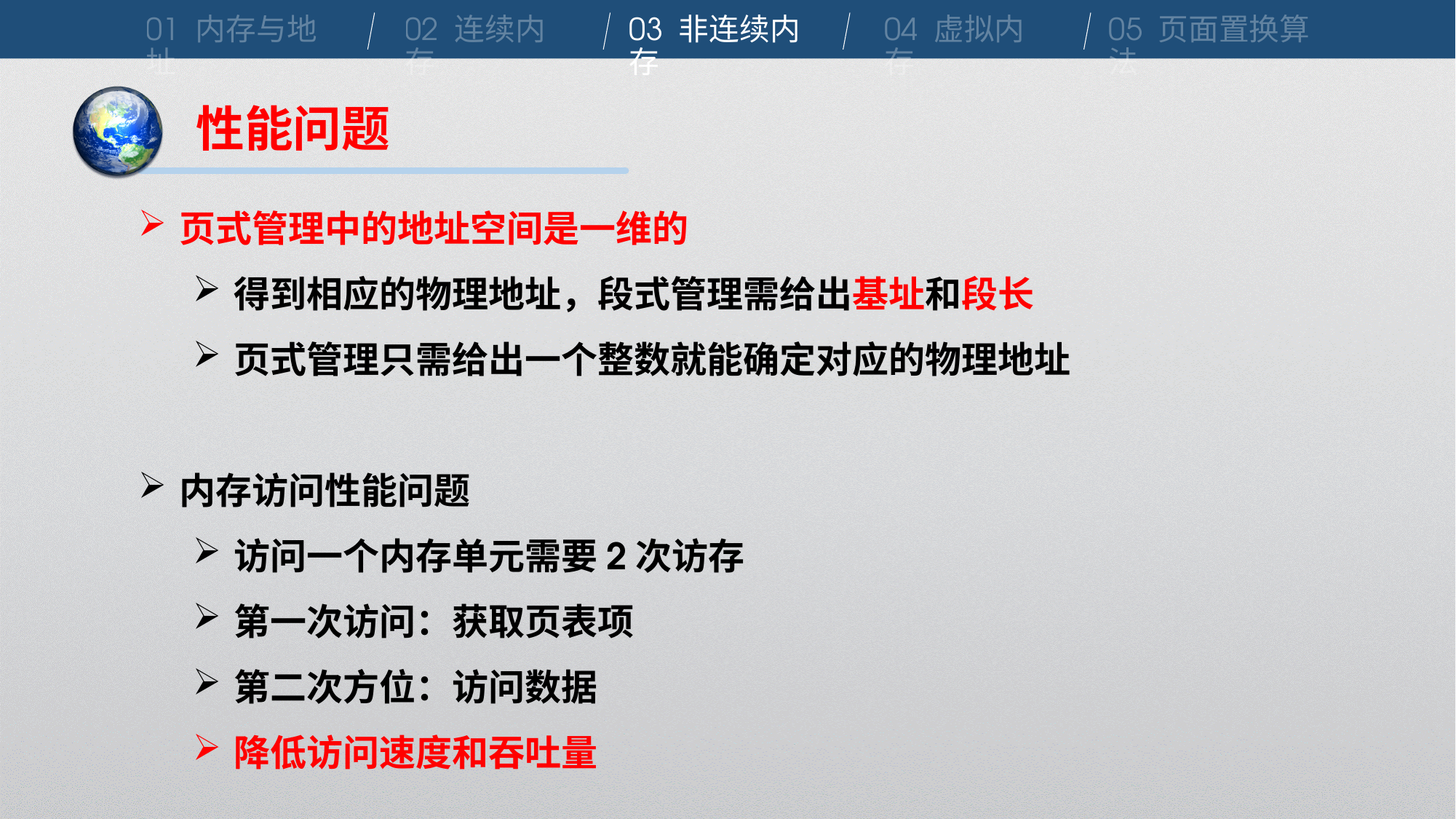

01 内存与地址
02 连续内存
03 非连续内存
04 虚拟内存
05 页面置换算法
性能问题
页式管理中的地址空间是一维的
得到相应的物理地址，段式管理需给出基址和段长
页式管理只需给出一个整数就能确定对应的物理地址

内存访问性能问题
访问一个内存单元需要2次访存
第一次访问：获取页表项
第二次方位：访问数据
降低访问速度和吞吐量